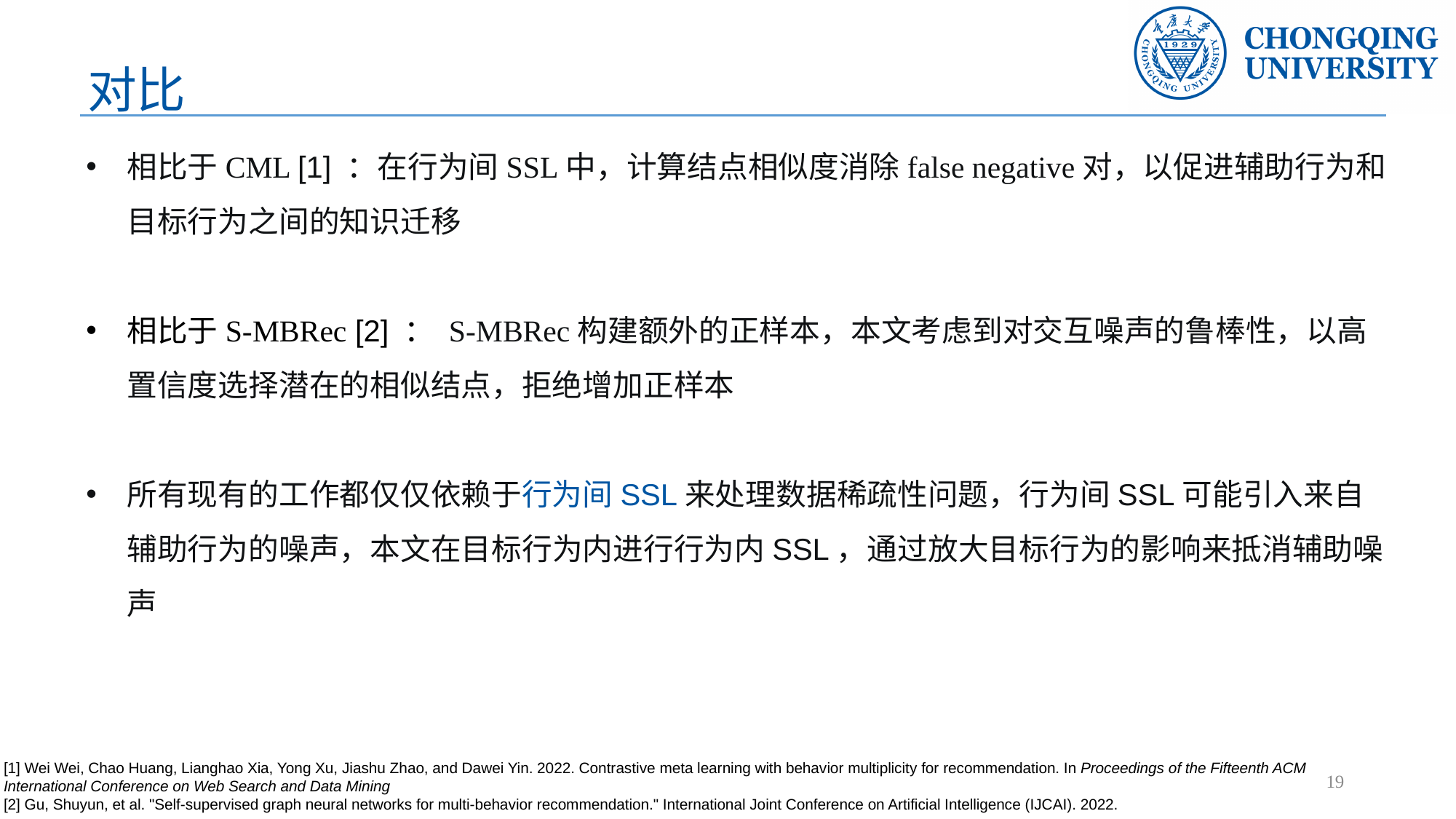

对比
相比于CML [1] ：在行为间SSL中，计算结点相似度消除false negative对，以促进辅助行为和目标行为之间的知识迁移

相比于S-MBRec [2] ： S-MBRec构建额外的正样本，本文考虑到对交互噪声的鲁棒性，以高置信度选择潜在的相似结点，拒绝增加正样本

所有现有的工作都仅仅依赖于行为间SSL来处理数据稀疏性问题，行为间SSL可能引入来自辅助行为的噪声，本文在目标行为内进行行为内SSL，通过放大目标行为的影响来抵消辅助噪声
[1] Wei Wei, Chao Huang, Lianghao Xia, Yong Xu, Jiashu Zhao, and Dawei Yin. 2022. Contrastive meta learning with behavior multiplicity for recommendation. In Proceedings of the Fifteenth ACM International Conference on Web Search and Data Mining
[2] Gu, Shuyun, et al. "Self-supervised graph neural networks for multi-behavior recommendation." International Joint Conference on Artificial Intelligence (IJCAI). 2022.
19